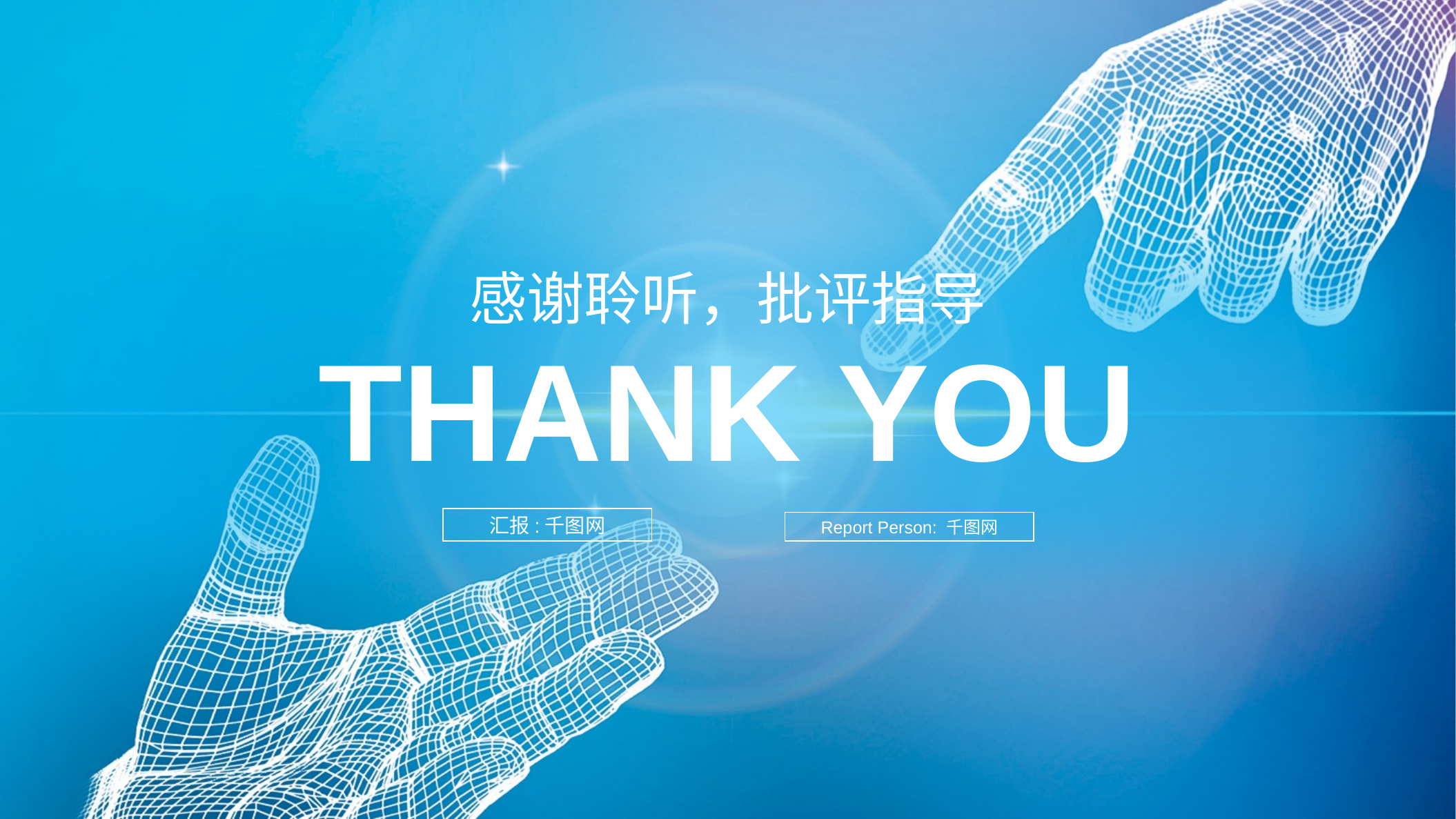

感谢聆听，批评指导
THANK YOU
汇报:千图网
Report Person: 千图网